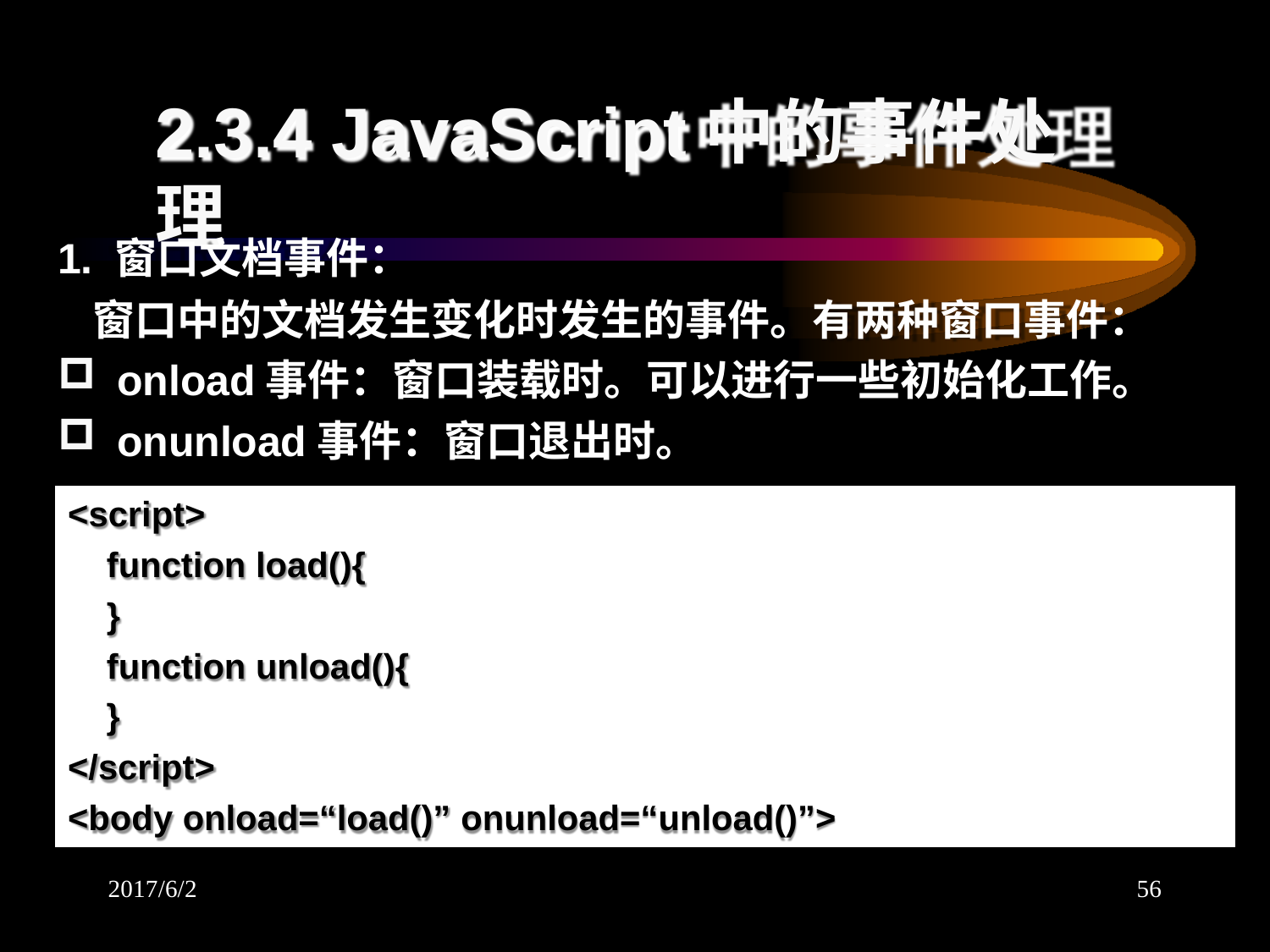

# 2.3.4 JavaScript中的事件处理

1. 窗口文档事件：
窗口中的文档发生变化时发生的事件。有两种窗口事件：
onload事件：窗口装载时。可以进行一些初始化工作。
onunload事件：窗口退出时。
<script>
function load(){
}
function unload(){
}
</script>
<body onload=“load()” onunload=“unload()”>

2017/6/2
56